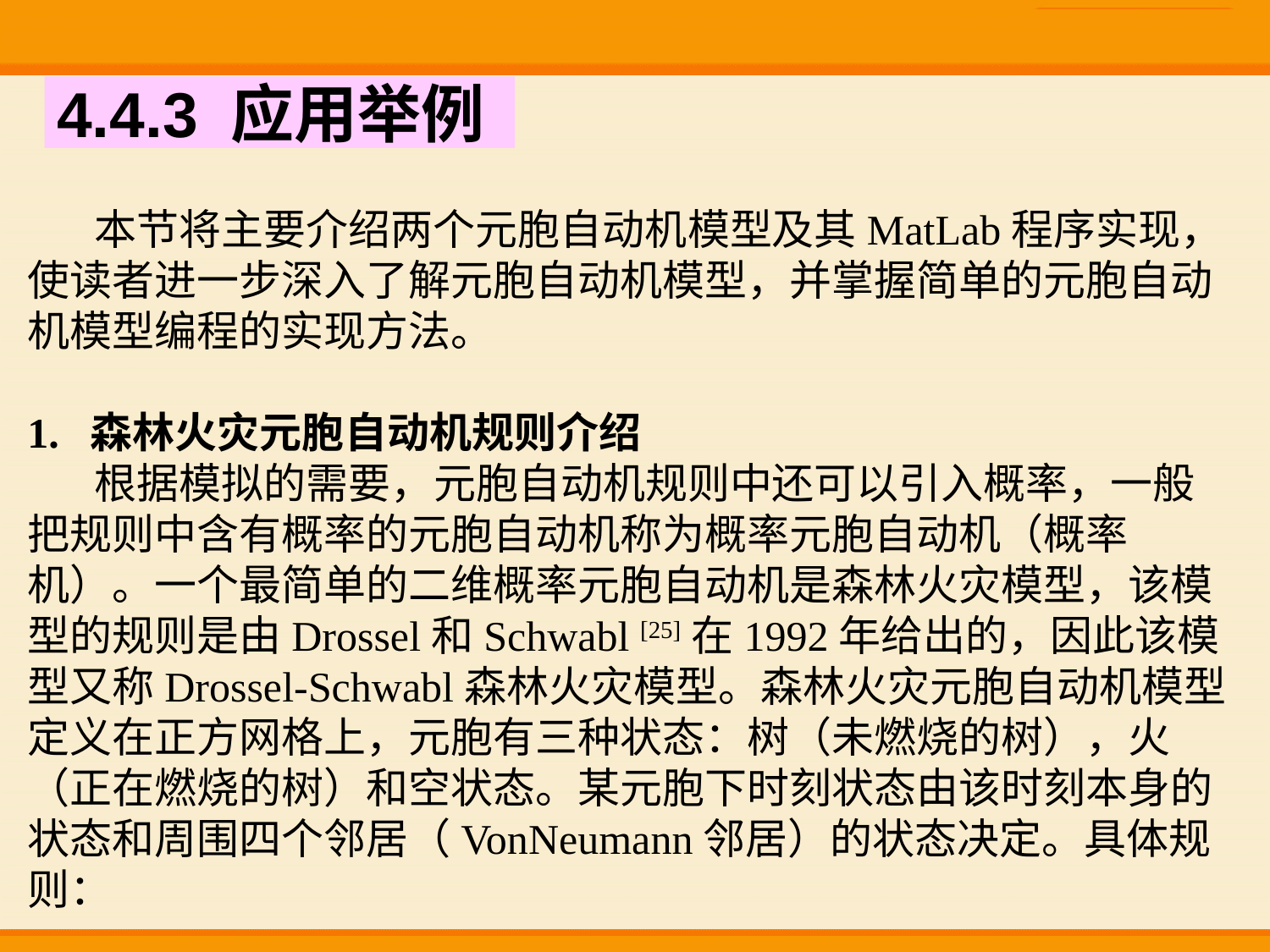

4.4.3 应用举例
      本节将主要介绍两个元胞自动机模型及其MatLab程序实现，使读者进一步深入了解元胞自动机模型，并掌握简单的元胞自动机模型编程的实现方法。

1.  森林火灾元胞自动机规则介绍
      根据模拟的需要，元胞自动机规则中还可以引入概率，一般把规则中含有概率的元胞自动机称为概率元胞自动机（概率机）。一个最简单的二维概率元胞自动机是森林火灾模型，该模型的规则是由Drossel和Schwabl [25]在1992年给出的，因此该模型又称Drossel-Schwabl森林火灾模型。森林火灾元胞自动机模型定义在正方网格上，元胞有三种状态：树（未燃烧的树），火（正在燃烧的树）和空状态。某元胞下时刻状态由该时刻本身的状态和周围四个邻居（VonNeumann邻居）的状态决定。具体规则：